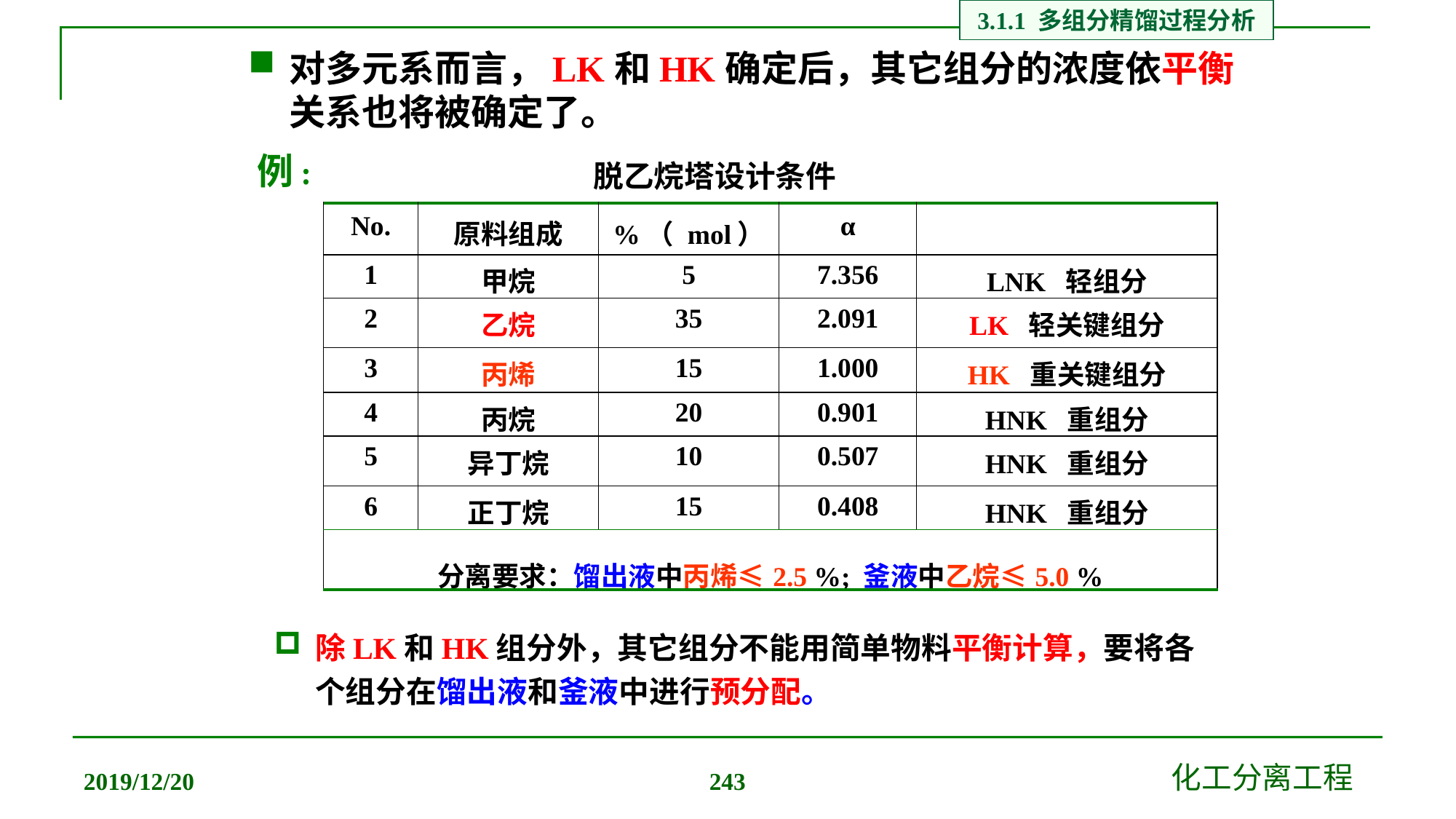

3.1.1 多组分精馏过程分析
对多元系而言，LK和HK确定后，其它组分的浓度依平衡关系也将被确定了。
# 例:
脱乙烷塔设计条件
| No. | 原料组成 | %（ mol） | α |  |
| --- | --- | --- | --- | --- |
| 1 | 甲烷 | 5 | 7.356 | LNK 轻组分 |
| 2 | 乙烷 | 35 | 2.091 | LK 轻关键组分 |
| 3 | 丙烯 | 15 | 1.000 | HK 重关键组分 |
| 4 | 丙烷 | 20 | 0.901 | HNK 重组分 |
| 5 | 异丁烷 | 10 | 0.507 | HNK 重组分 |
| 6 | 正丁烷 | 15 | 0.408 | HNK 重组分 |
| 分离要求：馏出液中丙烯≤2.5 %; 釜液中乙烷≤5.0 % |  |  |  |  |
除LK和HK组分外，其它组分不能用简单物料平衡计算，要将各个组分在馏出液和釜液中进行预分配。
2019/12/20
化工分离工程
243